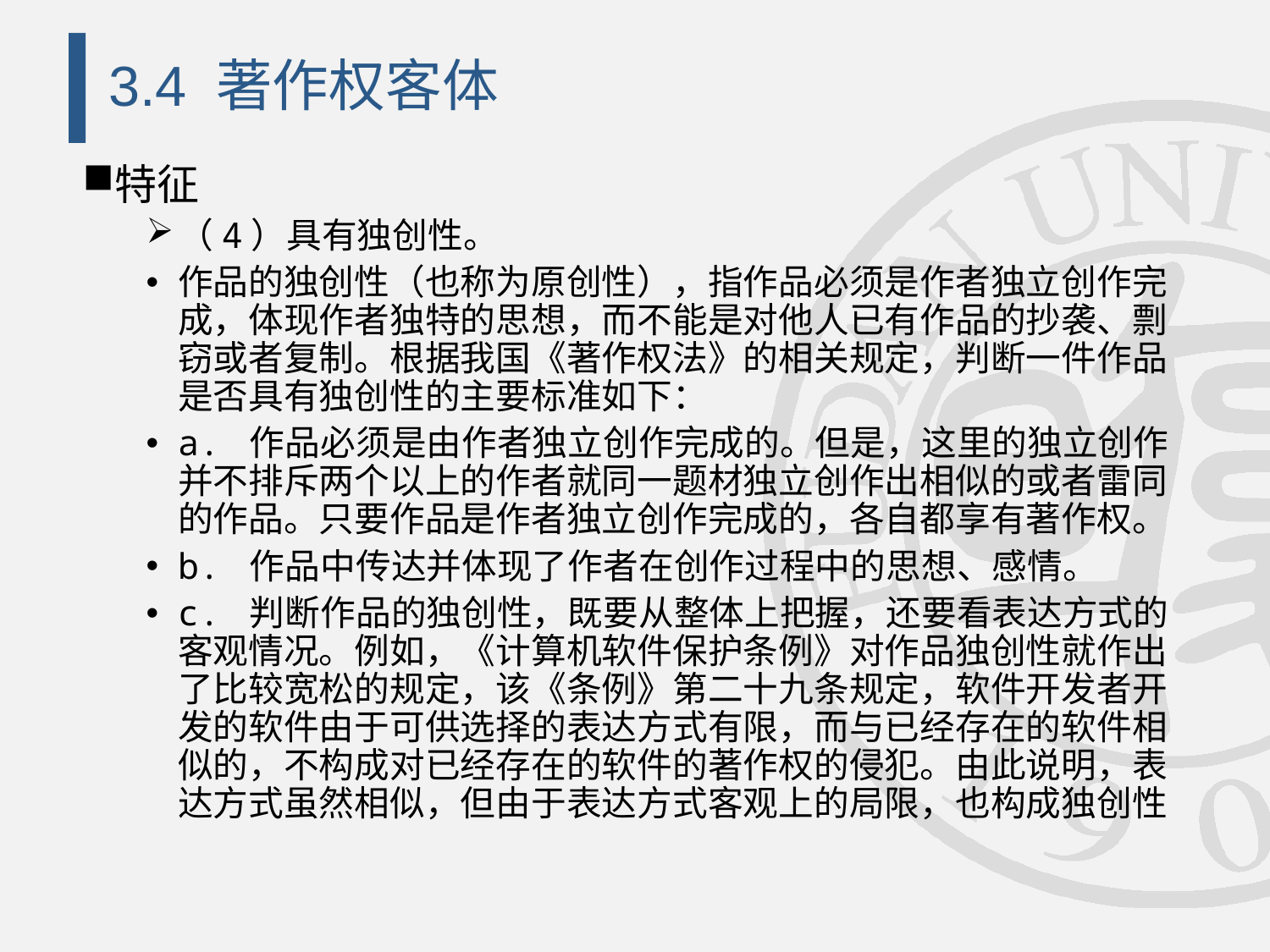

# 3.4 著作权客体
特征
（4）具有独创性。
作品的独创性（也称为原创性），指作品必须是作者独立创作完成，体现作者独特的思想，而不能是对他人已有作品的抄袭、剽窃或者复制。根据我国《著作权法》的相关规定，判断一件作品是否具有独创性的主要标准如下：
a. 作品必须是由作者独立创作完成的。但是，这里的独立创作并不排斥两个以上的作者就同一题材独立创作出相似的或者雷同的作品。只要作品是作者独立创作完成的，各自都享有著作权。
b. 作品中传达并体现了作者在创作过程中的思想、感情。
c. 判断作品的独创性，既要从整体上把握，还要看表达方式的客观情况。例如，《计算机软件保护条例》对作品独创性就作出了比较宽松的规定，该《条例》第二十九条规定，软件开发者开发的软件由于可供选择的表达方式有限，而与已经存在的软件相似的，不构成对已经存在的软件的著作权的侵犯。由此说明，表达方式虽然相似，但由于表达方式客观上的局限，也构成独创性